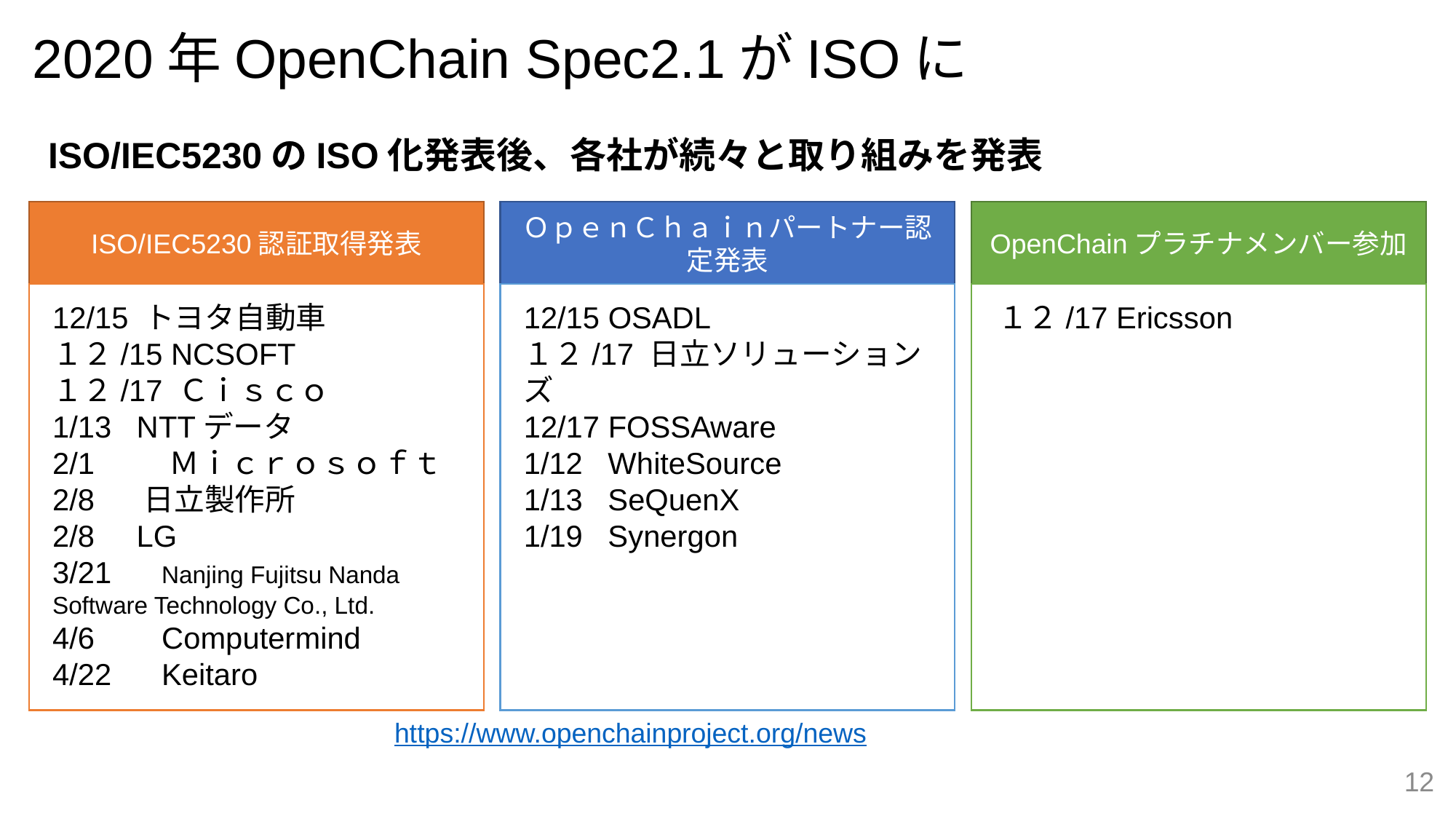

2020年OpenChain Spec2.1がISOに
ISO/IEC5230のISO化発表後、各社が続々と取り組みを発表
ISO/IEC5230認証取得発表
ＯｐｅｎＣｈａｉｎパートナー認定発表
OpenChainプラチナメンバー参加

12/15 トヨタ自動車
１２/15 NCSOFT
１２/17 Ｃｉｓｃｏ
1/13   NTTデータ
2/1　　 Ｍｉｃｒｏｓｏｆｔ
2/8     日立製作所
2/8     LG
3/21	Nanjing Fujitsu Nanda Software Technology Co., Ltd.
4/6	Computermind
4/22	Keitaro
12/15 OSADL
１２/17 日立ソリューションズ
12/17 FOSSAware
1/12   WhiteSource
1/13   SeQuenX
1/19   Synergon

１２/17 Ericsson
https://www.openchainproject.org/news
12